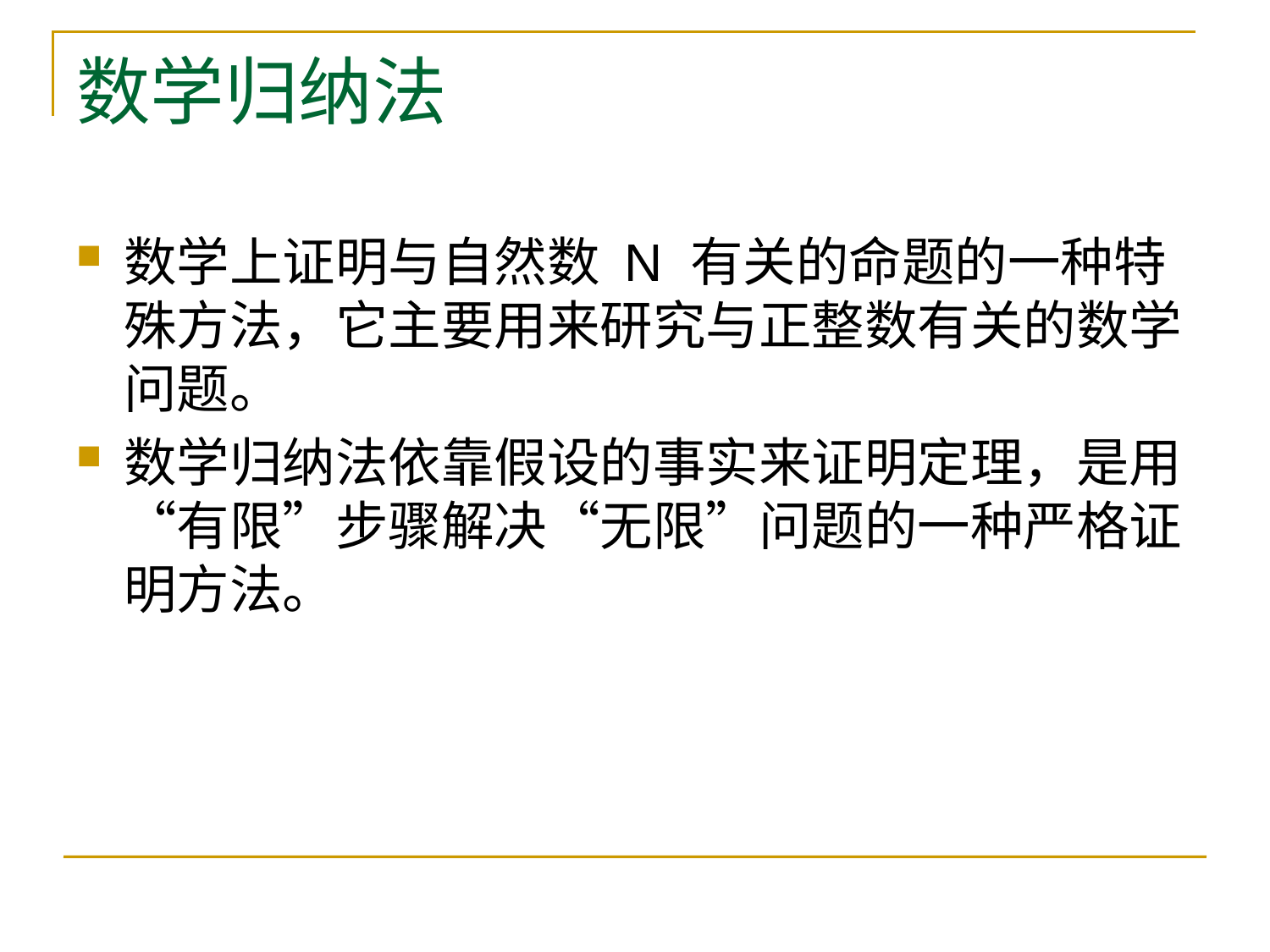

# 数学归纳法
数学上证明与自然数 N 有关的命题的一种特殊方法，它主要用来研究与正整数有关的数学问题。
数学归纳法依靠假设的事实来证明定理，是用“有限”步骤解决“无限”问题的一种严格证明方法。